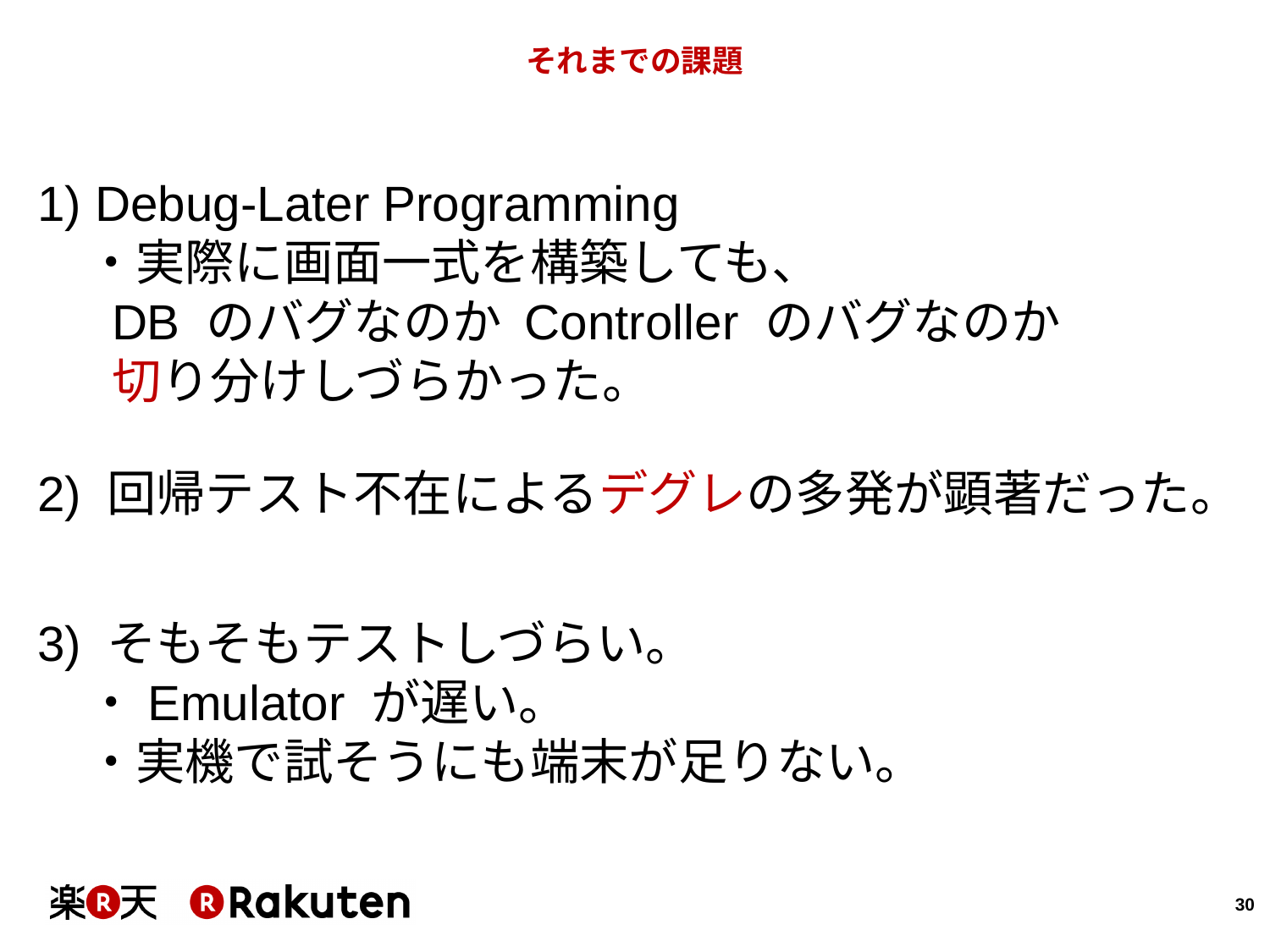

# それまでの課題
1) Debug-Later Programming
・実際に画面一式を構築しても、
DB のバグなのか Controller のバグなのか
切り分けしづらかった。
2) 回帰テスト不在によるデグレの多発が顕著だった。
3) そもそもテストしづらい。
・Emulator が遅い。
・実機で試そうにも端末が足りない。